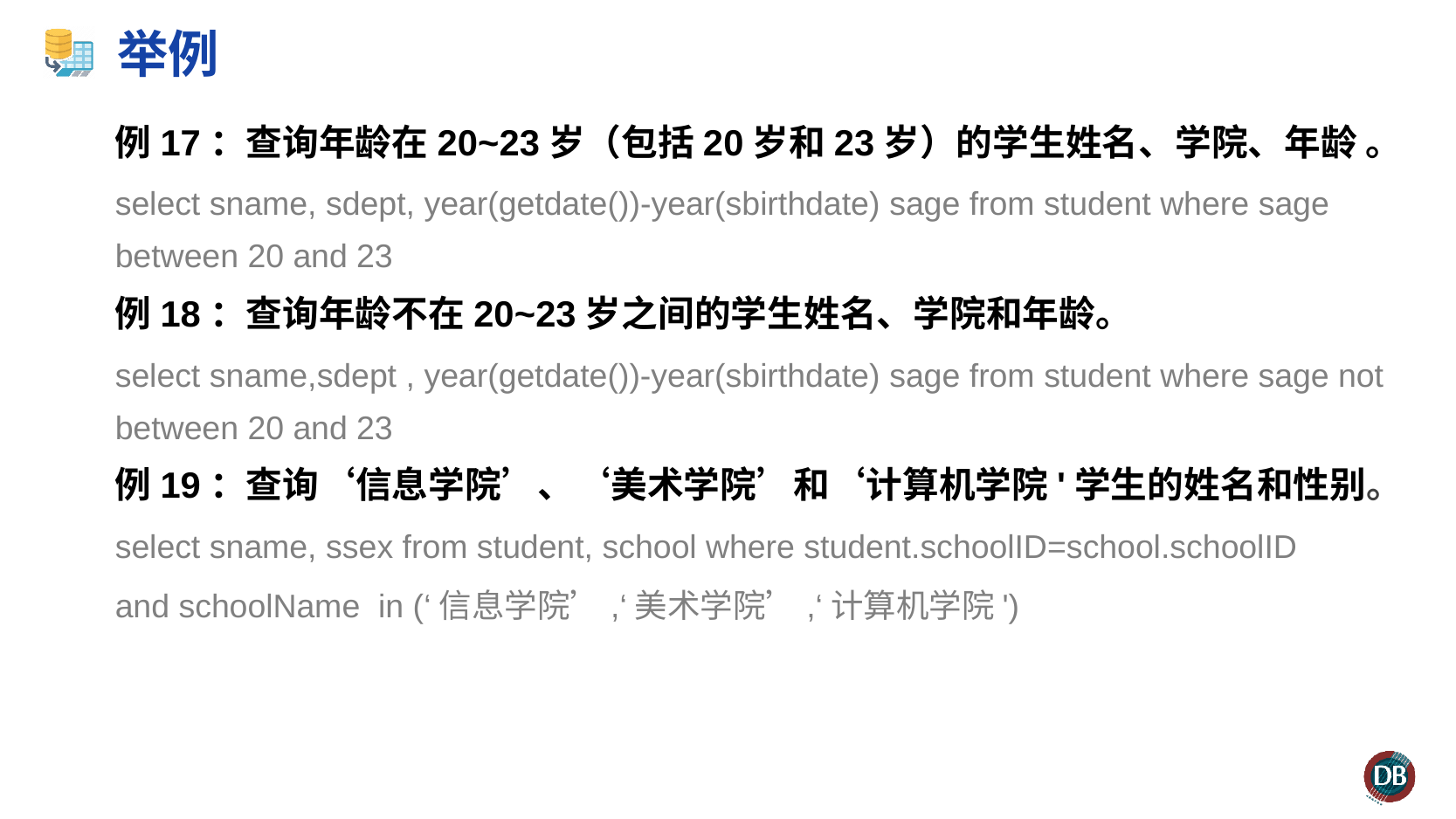

# 举例
例17：查询年龄在20~23岁（包括20岁和23岁）的学生姓名、学院、年龄 。
select sname, sdept, year(getdate())-year(sbirthdate) sage from student where sage between 20 and 23
例18：查询年龄不在20~23岁之间的学生姓名、学院和年龄。
select sname,sdept , year(getdate())-year(sbirthdate) sage from student where sage not between 20 and 23
例19：查询‘信息学院’、‘美术学院’和‘计算机学院'学生的姓名和性别。
select sname, ssex from student, school where student.schoolID=school.schoolID
and schoolName  in (‘信息学院’,‘美术学院’,‘计算机学院')